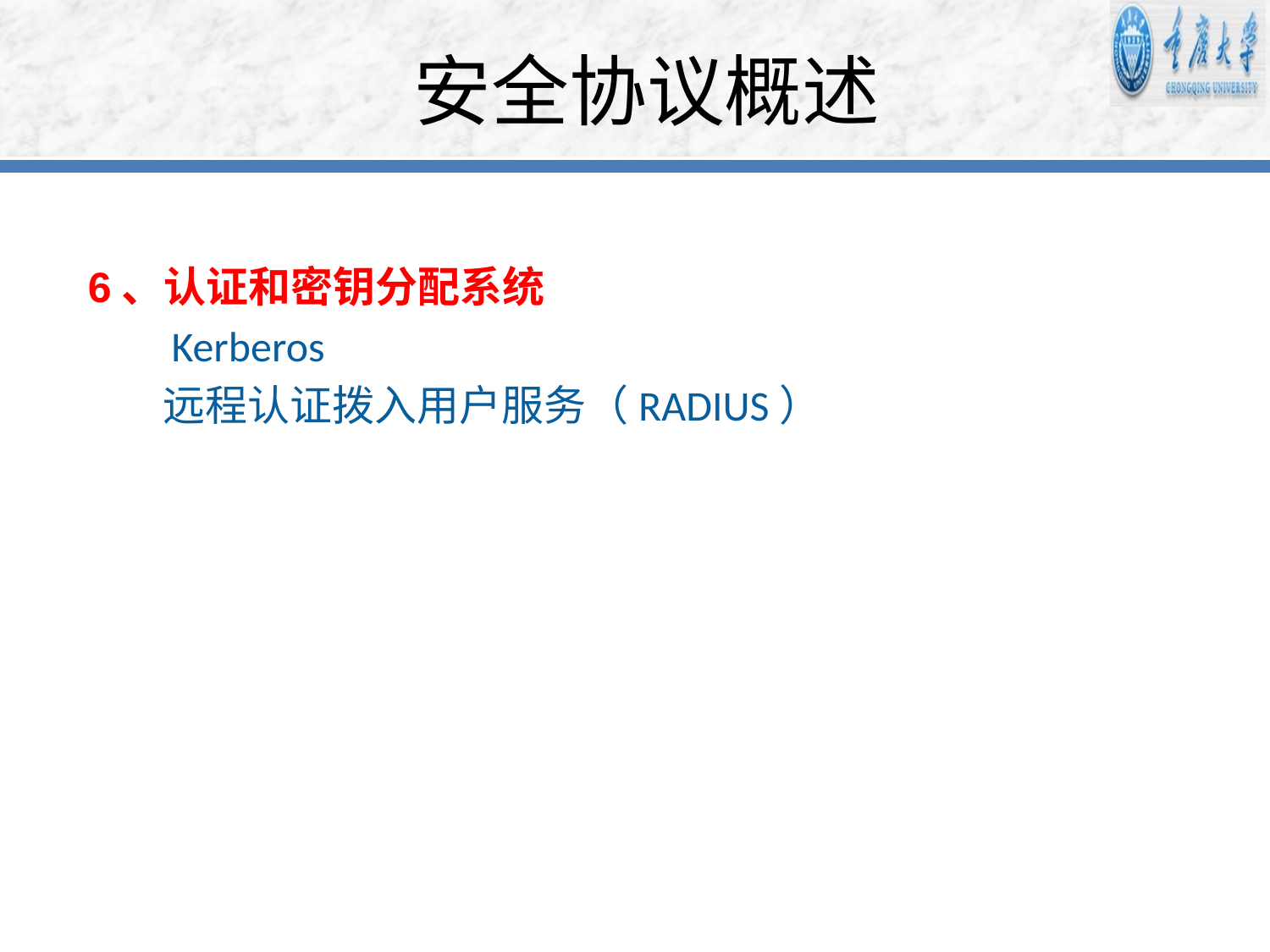

# 安全协议概述
 6、认证和密钥分配系统
          Kerberos
        远程认证拨入用户服务（RADIUS）